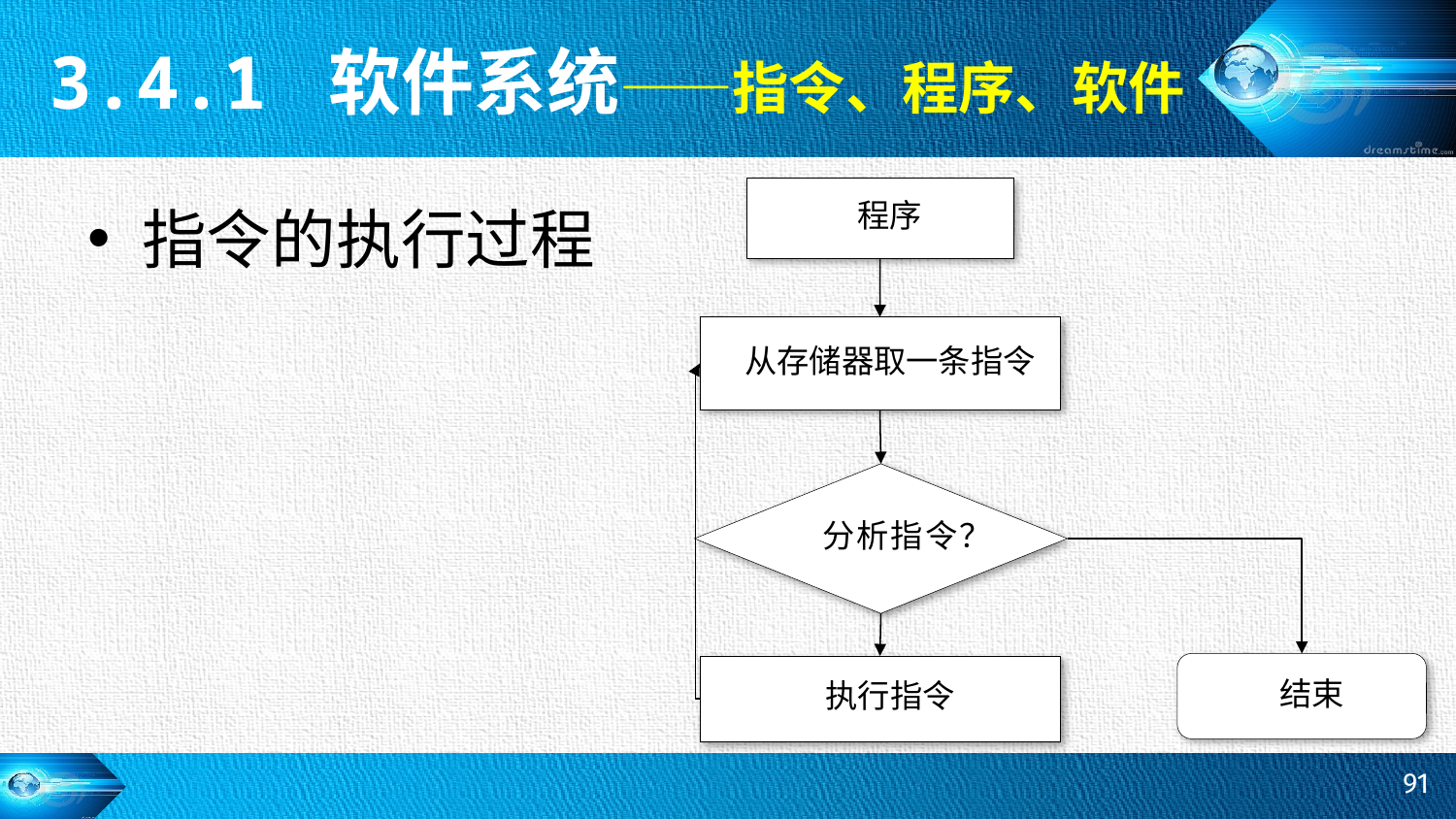

3.4.1 软件系统——指令、程序、软件

程序
从存储器取一条指令
分析指令？
结束
执行指令
指令的执行过程
91